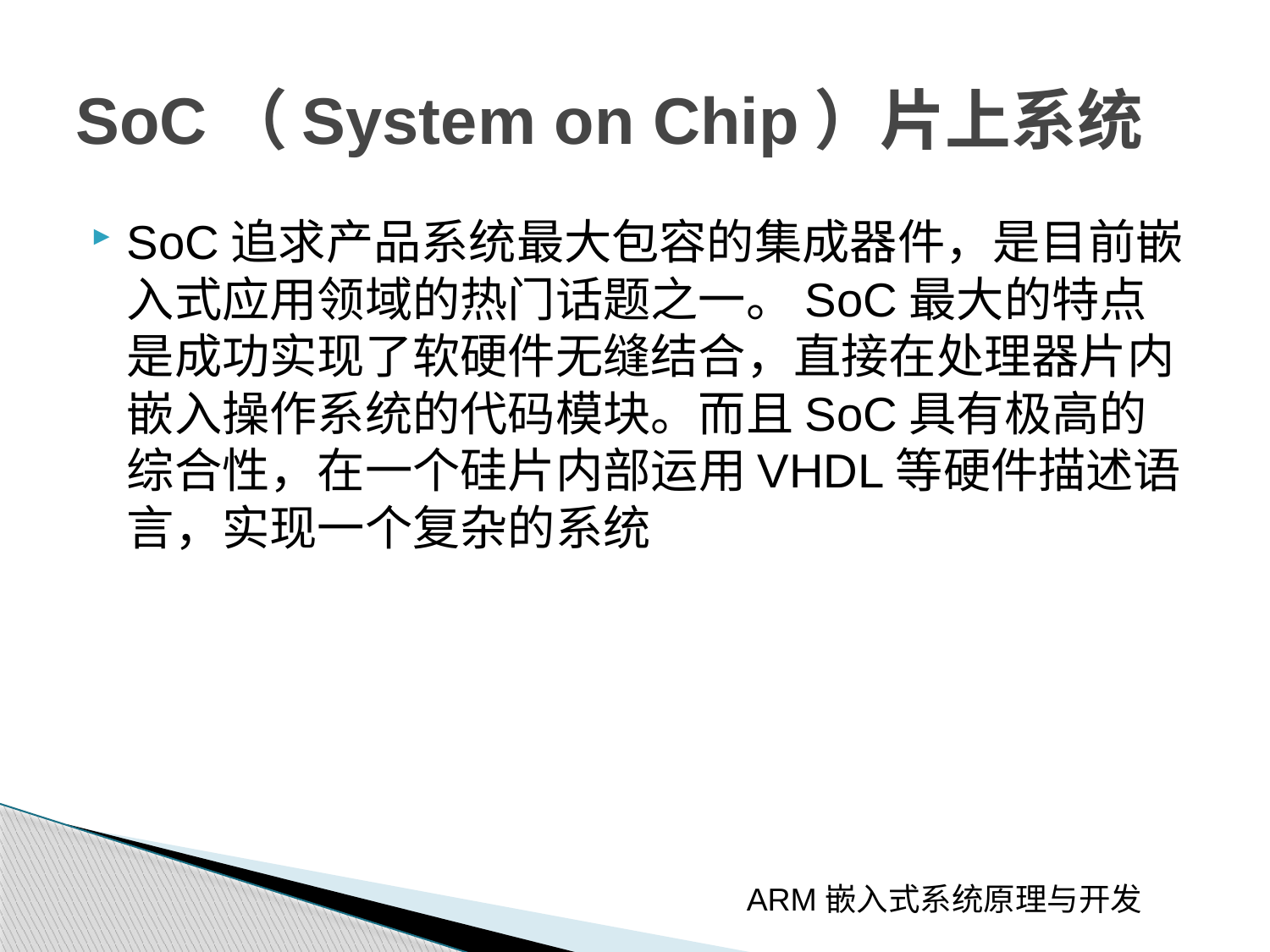

# SoC（System on Chip）片上系统
SoC追求产品系统最大包容的集成器件，是目前嵌入式应用领域的热门话题之一。SoC最大的特点是成功实现了软硬件无缝结合，直接在处理器片内嵌入操作系统的代码模块。而且SoC具有极高的综合性，在一个硅片内部运用VHDL等硬件描述语言，实现一个复杂的系统
ARM嵌入式系统原理与开发